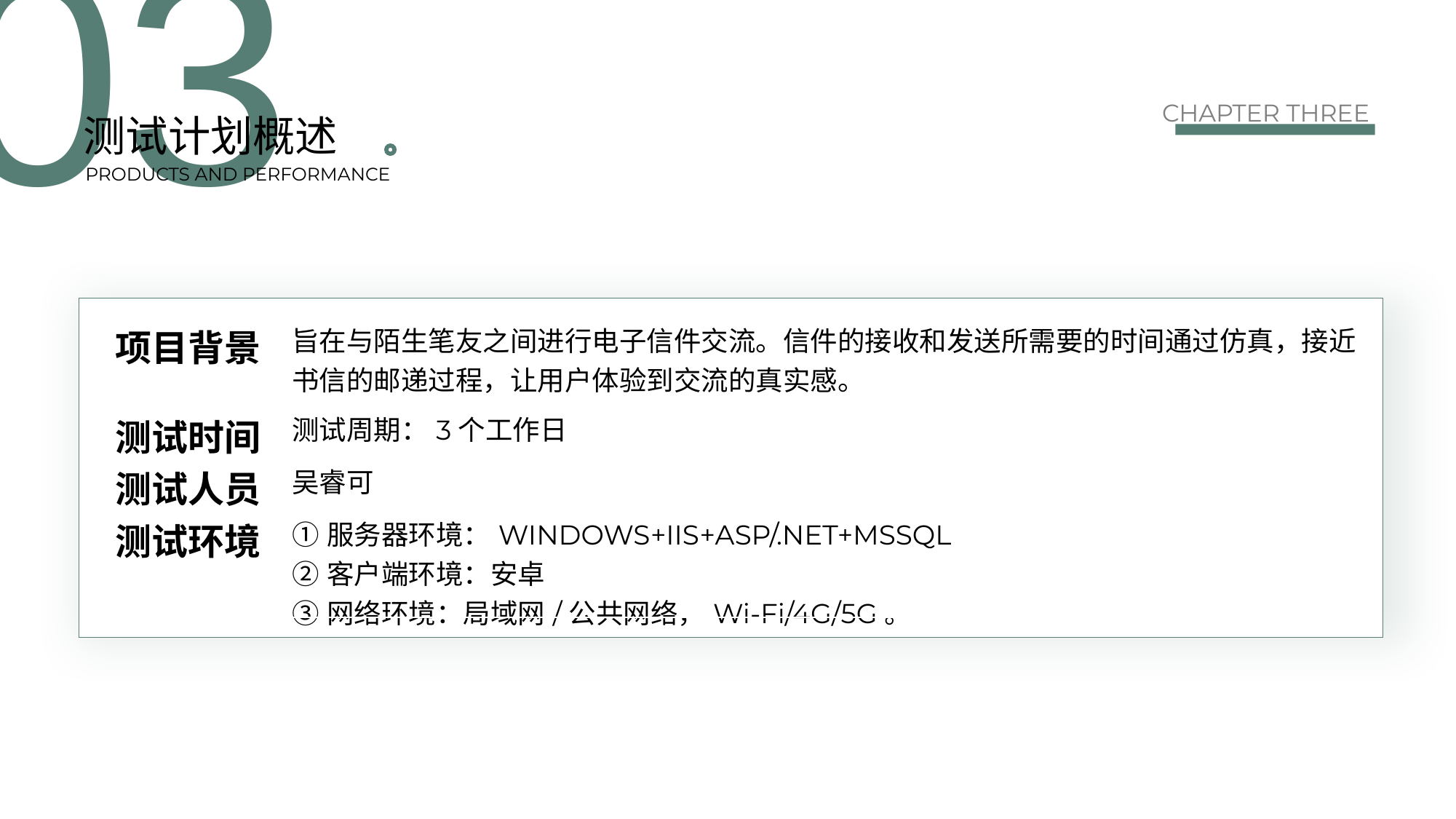

03
CHAPTER THREE
测试计划概述

PRODUCTS AND PERFORMANCE

| 项目背景 | 旨在与陌生笔友之间进行电子信件交流。信件的接收和发送所需要的时间通过仿真，接近书信的邮递过程，让用户体验到交流的真实感。 |
| --- | --- |
| 测试时间 | 测试周期：3个工作日 |
| 测试人员 | 吴睿可 |
| 测试环境 | ①服务器环境：WINDOWS+IIS+ASP/.NET+MSSQL ②客户端环境：安卓 ③网络环境：局域网/公共网络，Wi-Fi/4G/5G。 |